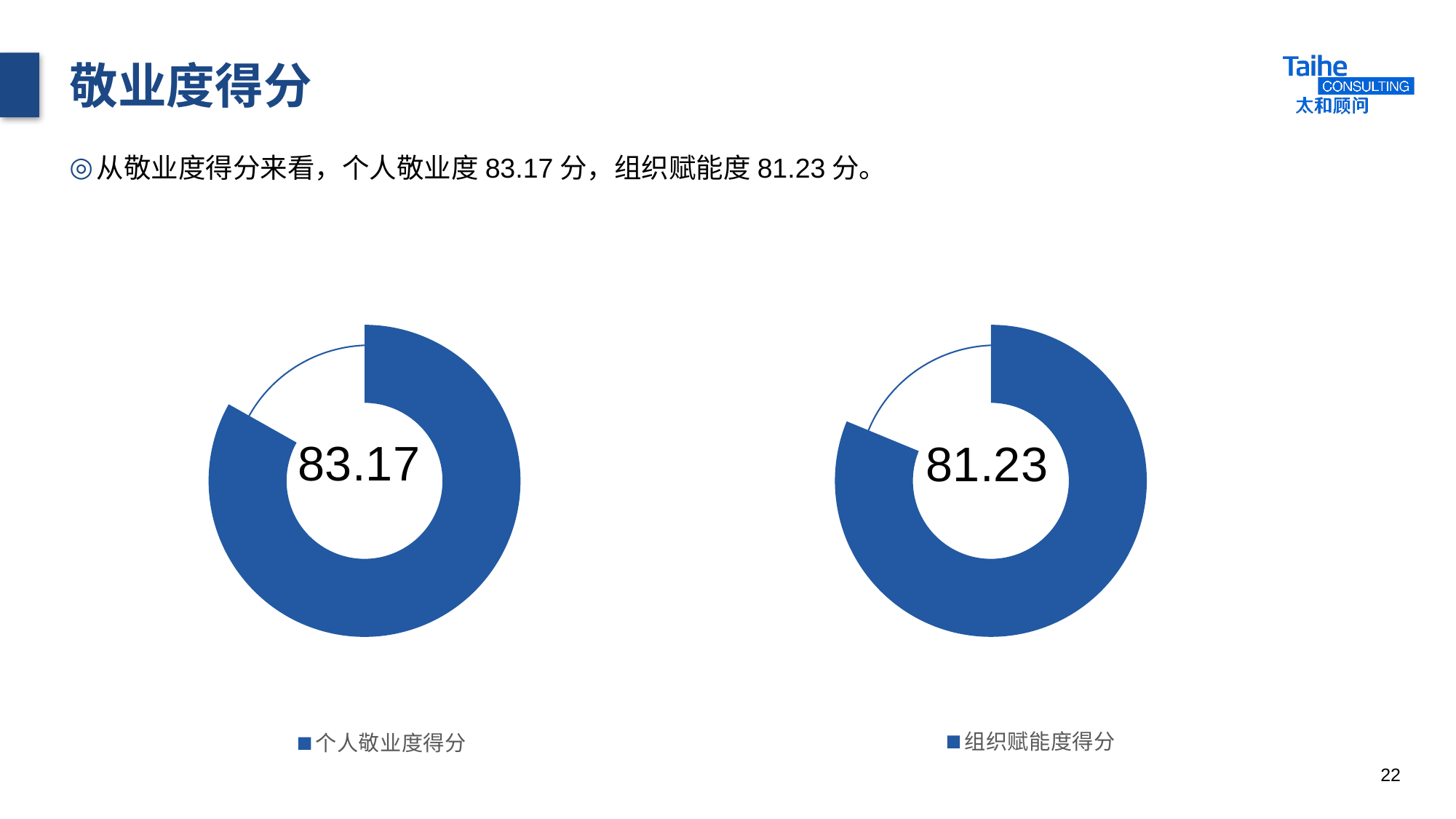

# 敬业度得分
从敬业度得分来看，个人敬业度83.17分，组织赋能度81.23分。

### Chart

| Category | 得分 |
|---|---|
| 个人敬业度得分 | 83.17 |

### Chart

| Category | 得分 |
|---|---|
| 组织赋能度得分 | 81.23 |

22